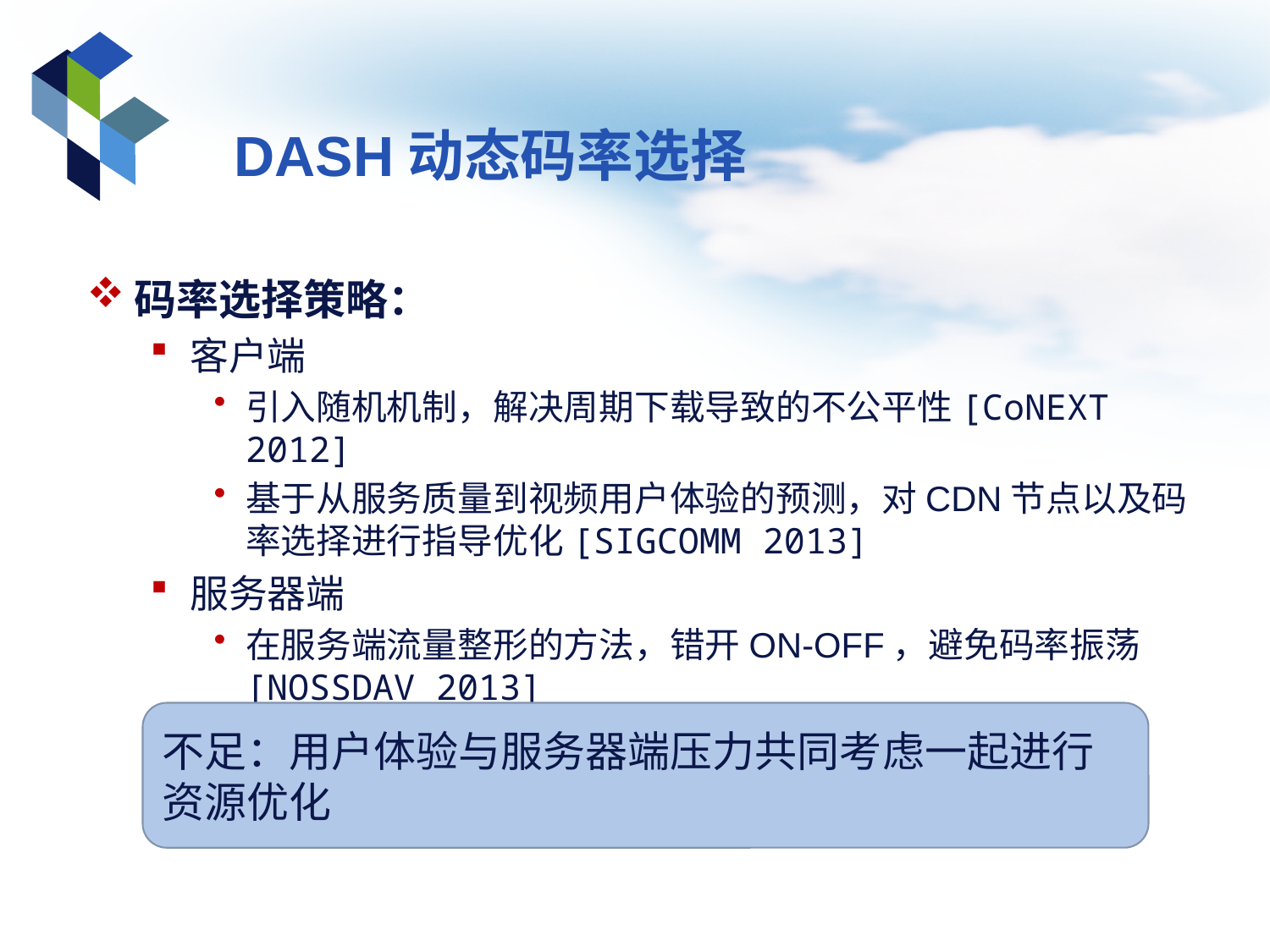

# DASH动态码率选择
码率选择策略：
客户端
引入随机机制，解决周期下载导致的不公平性[CoNEXT 2012]
基于从服务质量到视频用户体验的预测，对CDN节点以及码率选择进行指导优化[SIGCOMM 2013]
服务器端
在服务端流量整形的方法，错开ON-OFF，避免码率振荡 [NOSSDAV 2013]

不足：用户体验与服务器端压力共同考虑一起进行资源优化